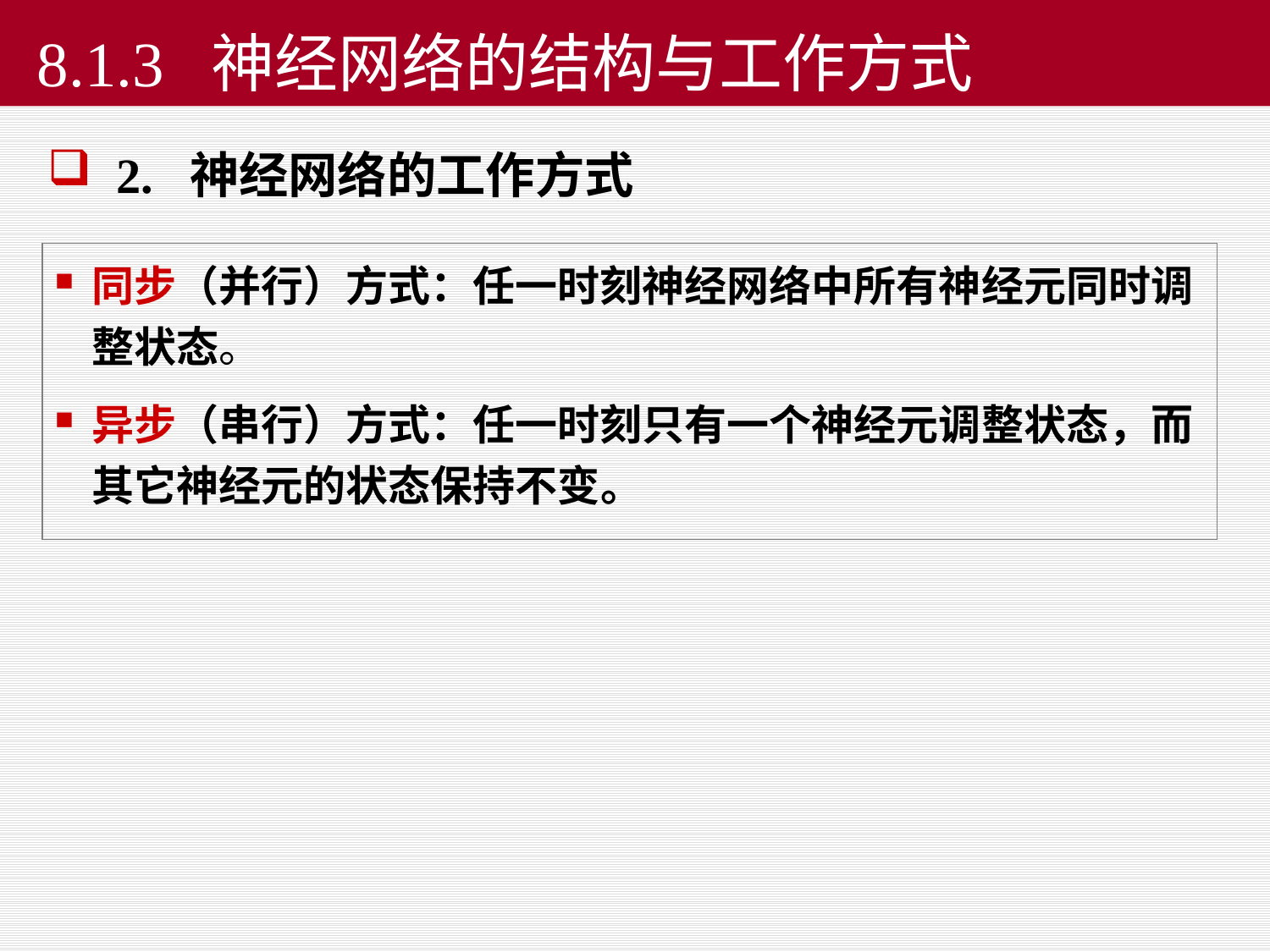

# 8.1.3  神经网络的结构与工作方式
  2.  神经网络的工作方式

同步（并行）方式：任一时刻神经网络中所有神经元同时调整状态。
异步（串行）方式：任一时刻只有一个神经元调整状态，而其它神经元的状态保持不变。
62